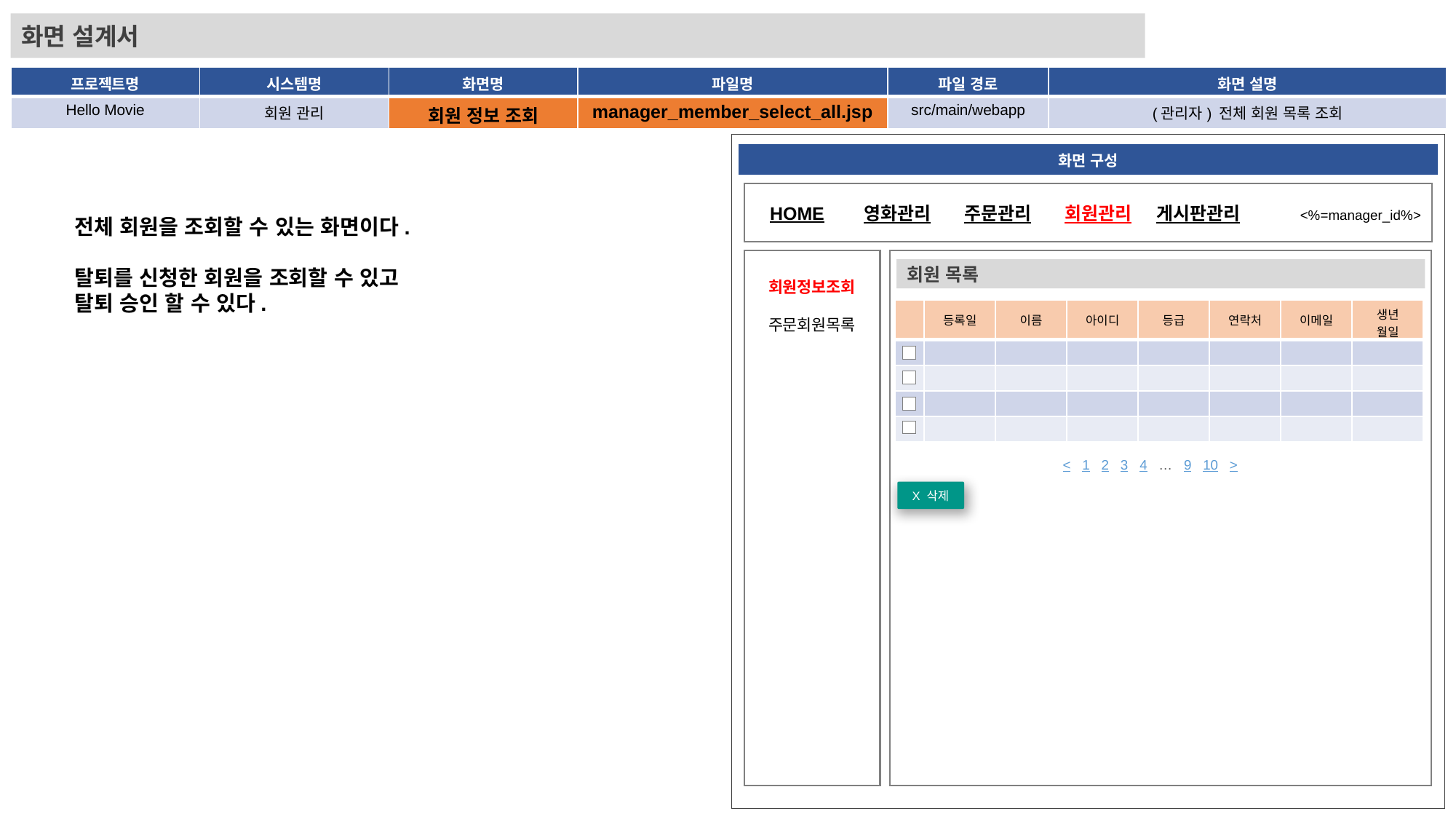

화면 설계서
| 프로젝트명 | 시스템명 | 화면명 | 파일명 | 파일 경로 | 화면 설명 |
| --- | --- | --- | --- | --- | --- |
| Hello Movie | 회원 관리 | 회원 정보 조회 | manager\_member\_select\_all.jsp | src/main/webapp | (관리자) 전체 회원 목록 조회 |

| 화면 구성 |
| --- |

HOME
영화관리
주문관리
회원관리
게시판관리
<%=manager_id%>
전체 회원을 조회할 수 있는 화면이다.

탈퇴를 신청한 회원을 조회할 수 있고
탈퇴 승인 할 수 있다.

회원 목록
회원정보조회

주문회원목록
|  | 등록일 | 이름 | 아이디 | 등급 | 연락처 | 이메일 | 생년 월일 |
| --- | --- | --- | --- | --- | --- | --- | --- |
|  |  |  |  |  |  |  |  |
|  |  |  |  |  |  |  |  |
|  |  |  |  |  |  |  |  |
|  |  |  |  |  |  |  |  |

<   1   2   3   4   …   9   10   >
X 삭제